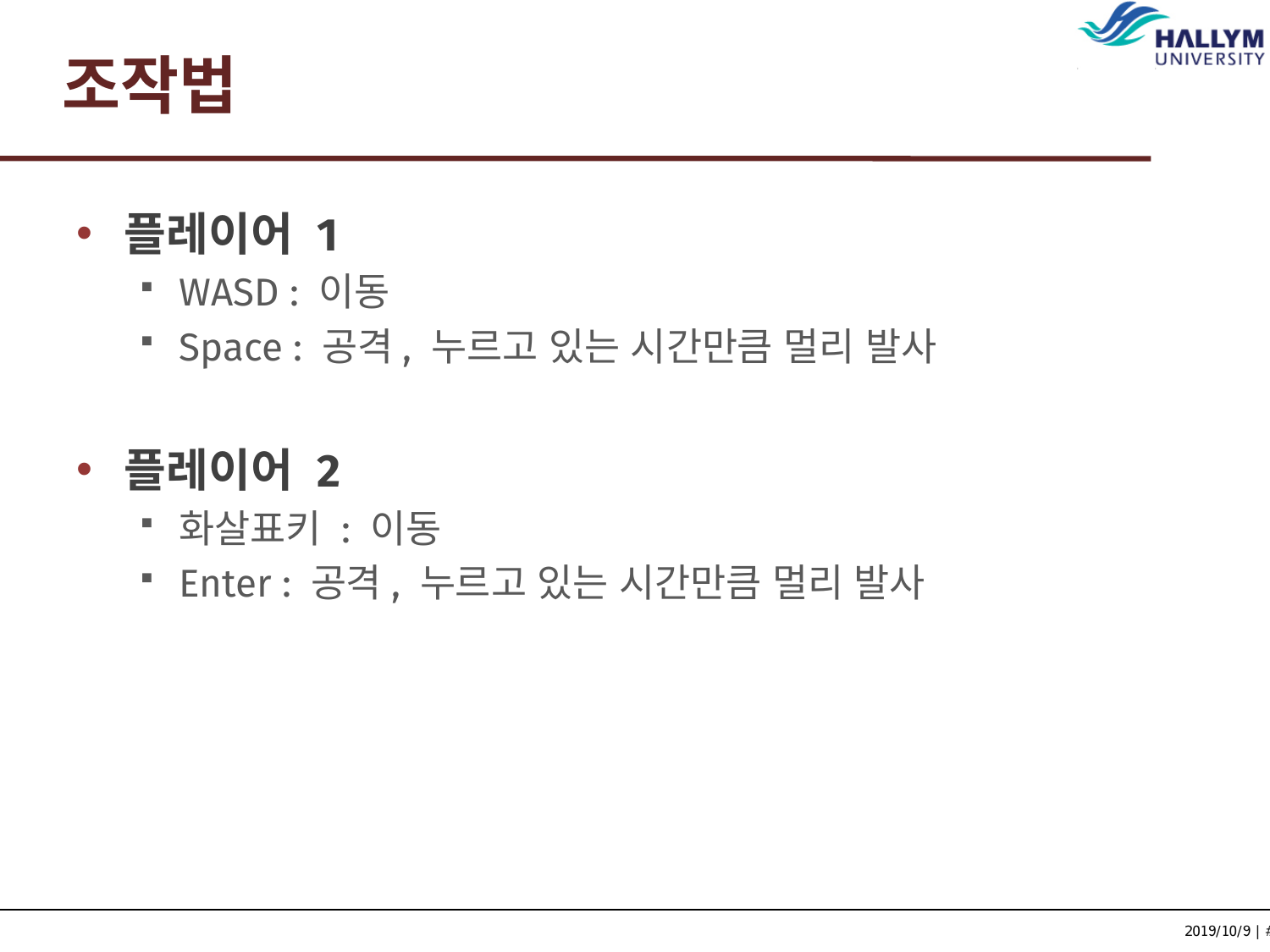

# 조작법
플레이어 1
WASD : 이동
Space : 공격, 누르고 있는 시간만큼 멀리 발사

플레이어 2
화살표키 : 이동
Enter : 공격, 누르고 있는 시간만큼 멀리 발사